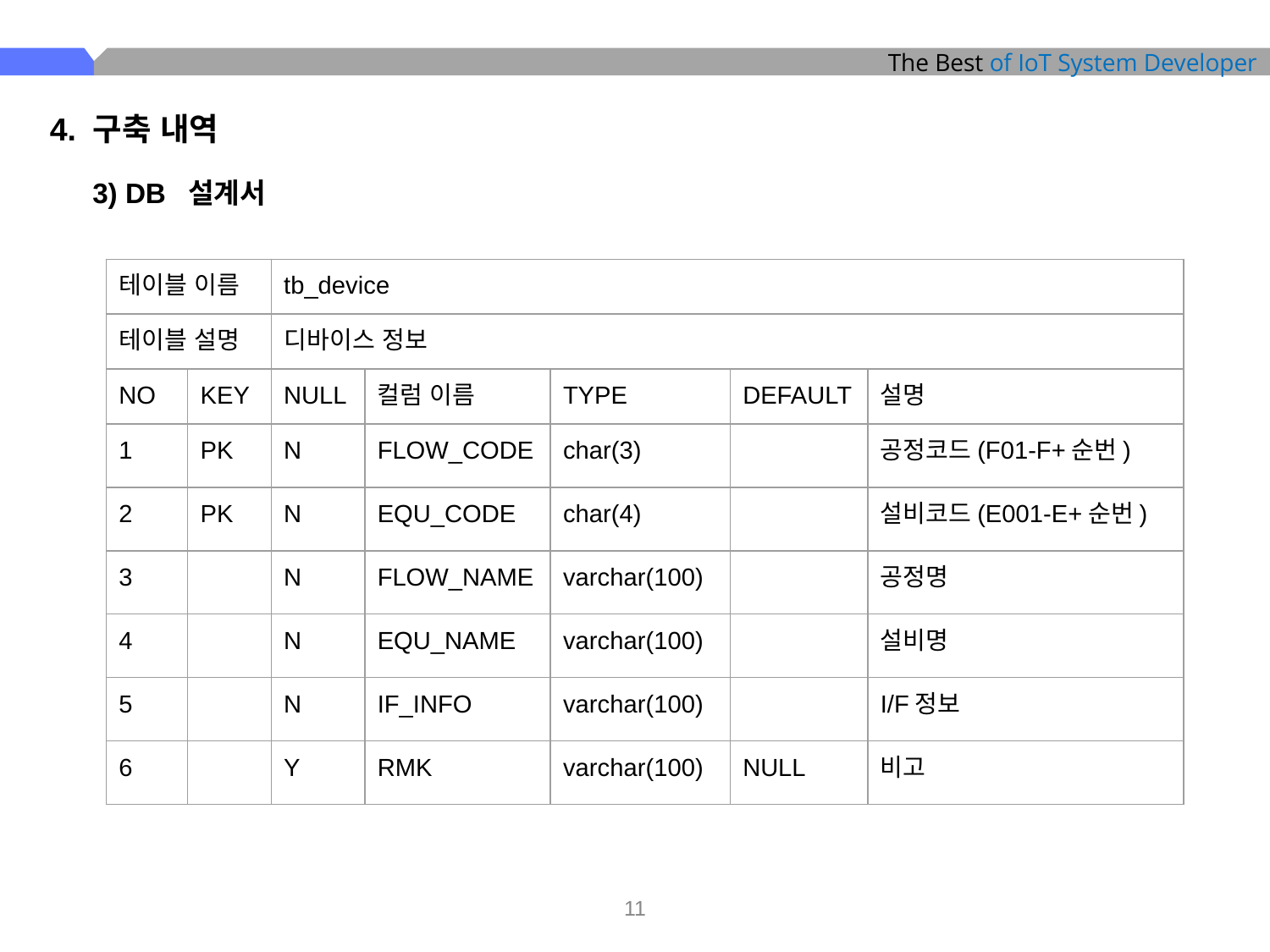

4. 구축 내역
3) DB  설계서
| 테이블 이름 |  | tb\_device |  |  |  |  |
| --- | --- | --- | --- | --- | --- | --- |
| 테이블 설명 |  | 디바이스 정보 |  |  |  |  |
| NO | KEY | NULL | 컬럼 이름 | TYPE | DEFAULT | 설명 |
| 1 | PK | N | FLOW\_CODE | char(3) |  | 공정코드(F01-F+순번) |
| 2 | PK | N | EQU\_CODE | char(4) |  | 설비코드(E001-E+순번) |
| 3 |  | N | FLOW\_NAME | varchar(100) |  | 공정명 |
| 4 |  | N | EQU\_NAME | varchar(100) |  | 설비명 |
| 5 |  | N | IF\_INFO | varchar(100) |  | I/F정보 |
| 6 |  | Y | RMK | varchar(100) | NULL | 비고 |
11